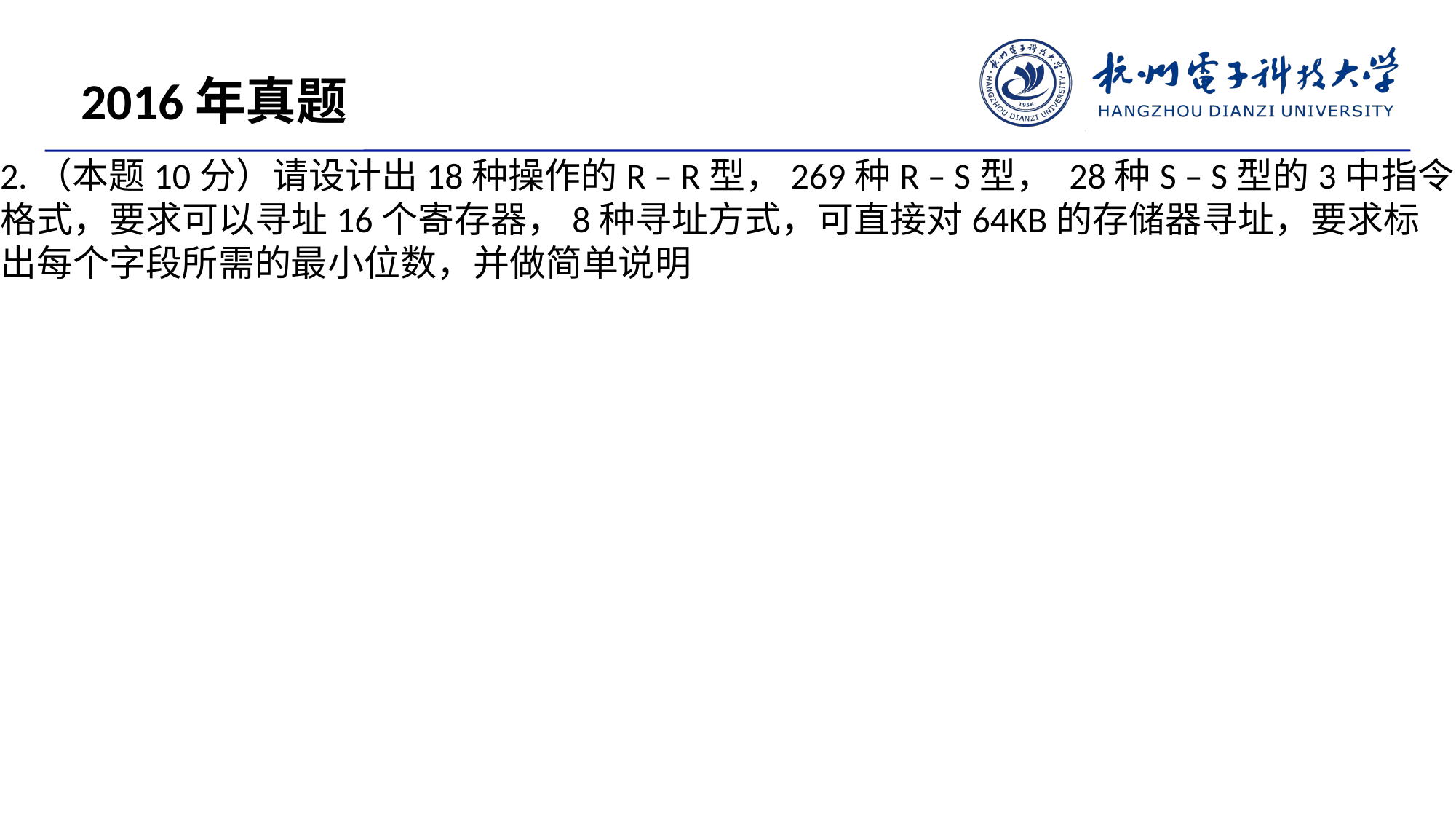

2016年真题
2.（本题10分）请设计出18种操作的R – R型，269种R – S型， 28种S – S型的3中指令格式，要求可以寻址16个寄存器，8种寻址方式，可直接对64KB的存储器寻址，要求标出每个字段所需的最小位数，并做简单说明